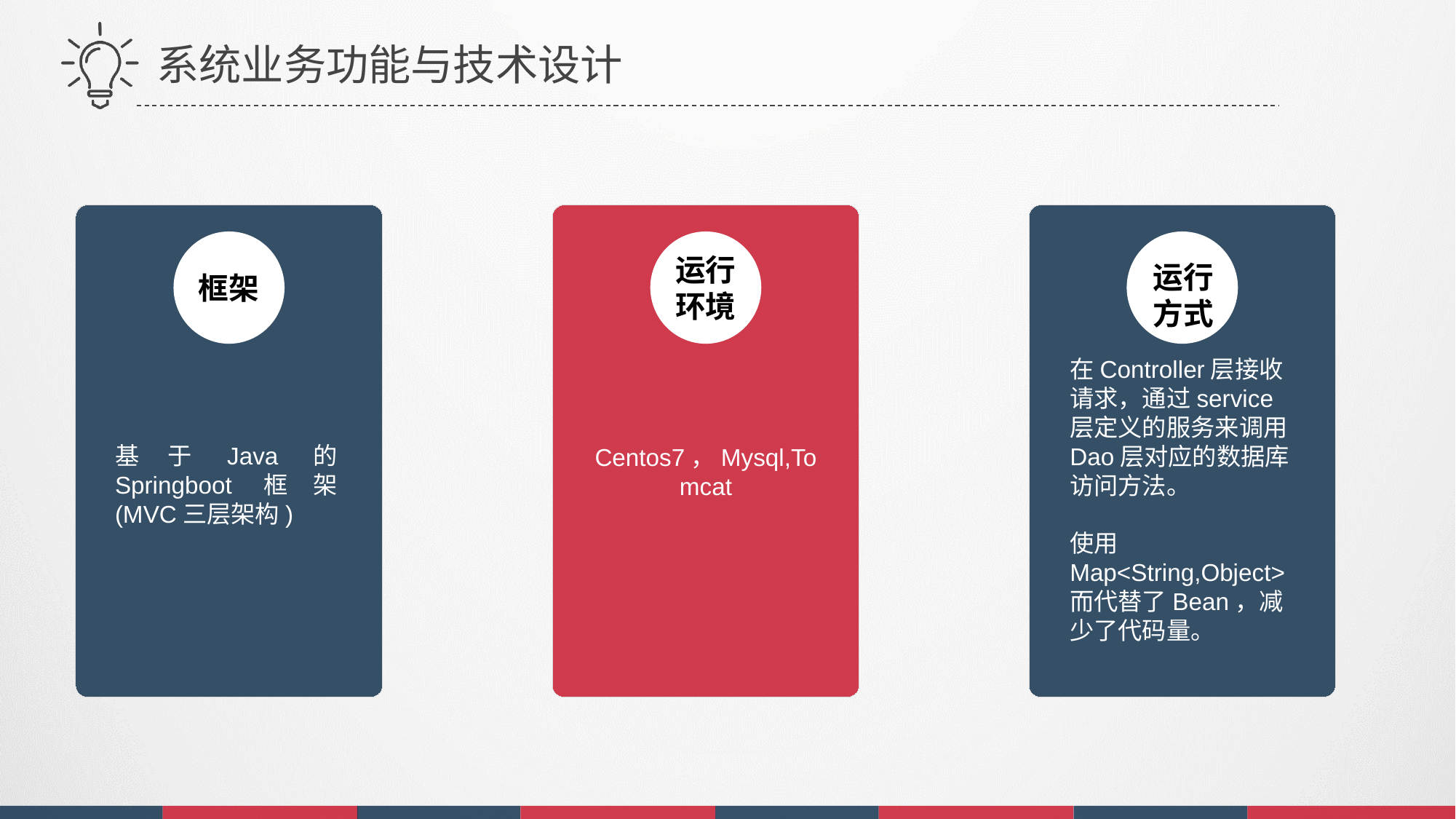

系统业务功能与技术设计

框架

运行
环境

运行
方式
在Controller层接收请求，通过service层定义的服务来调用Dao层对应的数据库访问方法。

使用Map<String,Object>而代替了Bean，减少了代码量。
基于Java的Springboot框架(MVC三层架构)
Centos7，Mysql,Tomcat